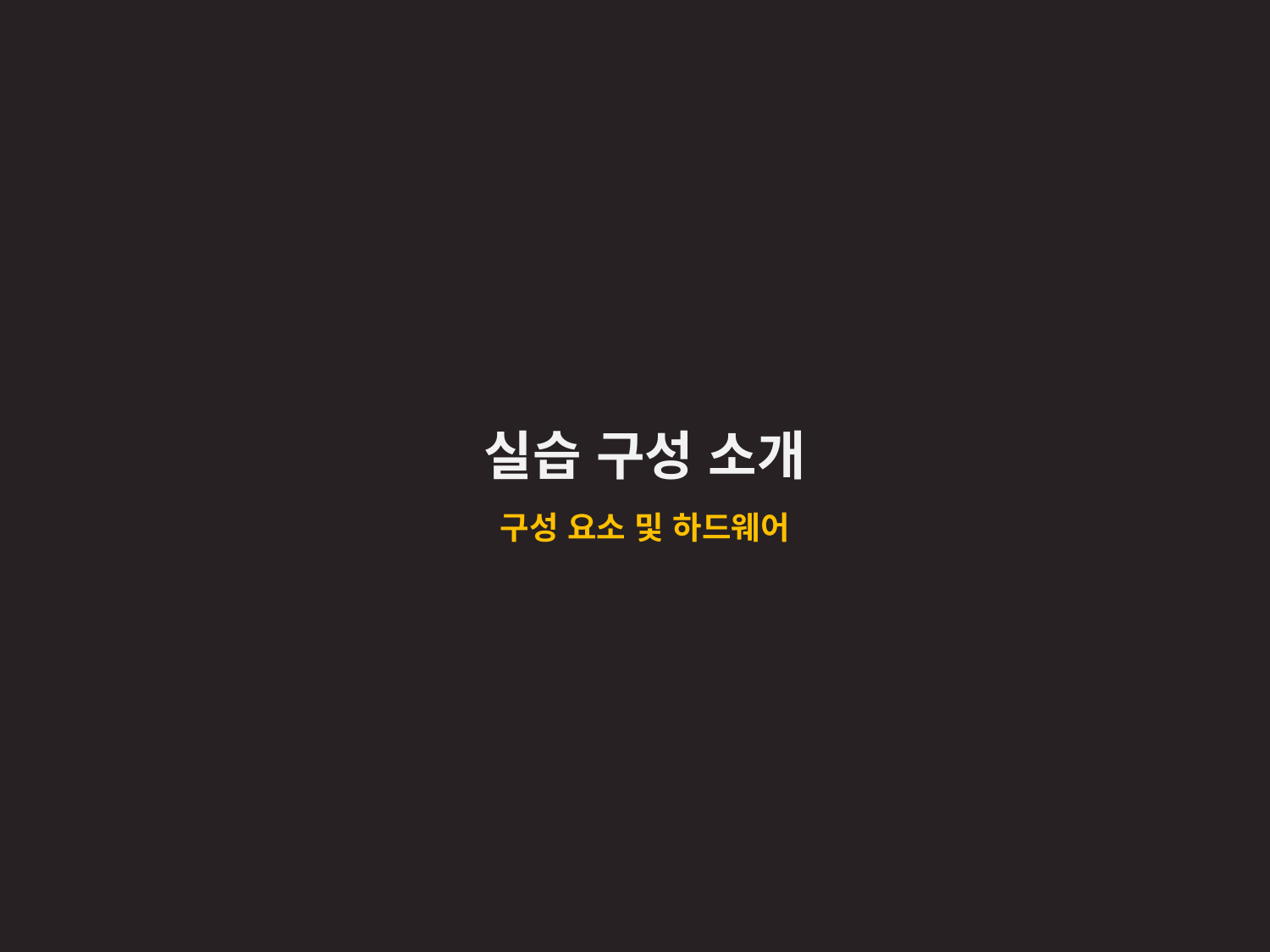

실습 구성 소개
구성 요소 및 하드웨어